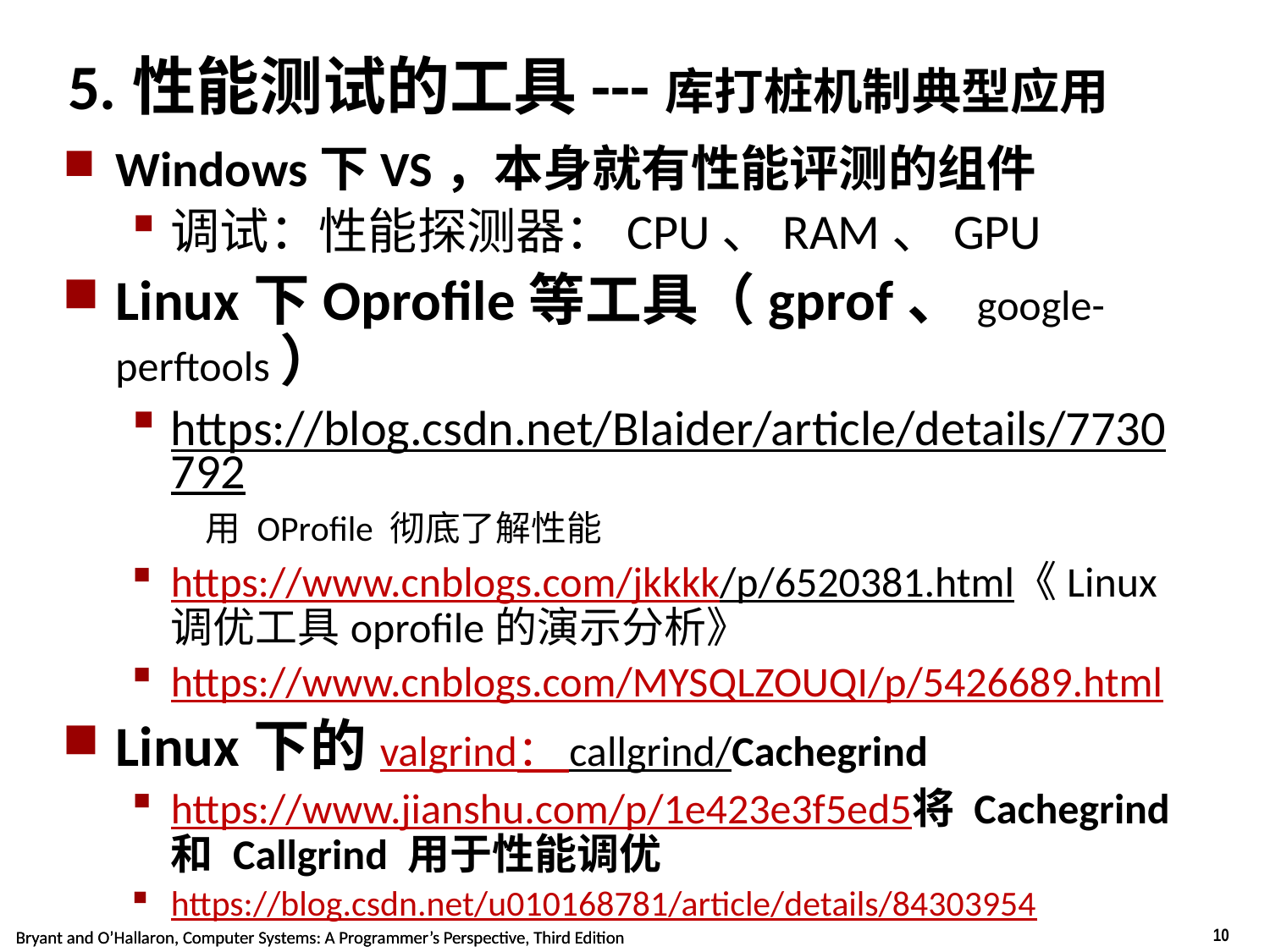

# 5.性能测试的工具---库打桩机制典型应用
Windows下VS，本身就有性能评测的组件
调试：性能探测器：CPU、RAM、GPU
Linux下Oprofile等工具（gprof、google-perftools）
https://blog.csdn.net/Blaider/article/details/7730792  用 OProfile 彻底了解性能
https://www.cnblogs.com/jkkkk/p/6520381.html《Linux调优工具oprofile的演示分析》
https://www.cnblogs.com/MYSQLZOUQI/p/5426689.html
Linux下的valgrind： callgrind/Cachegrind
https://www.jianshu.com/p/1e423e3f5ed5将 Cachegrind 和 Callgrind 用于性能调优
https://blog.csdn.net/u010168781/article/details/84303954